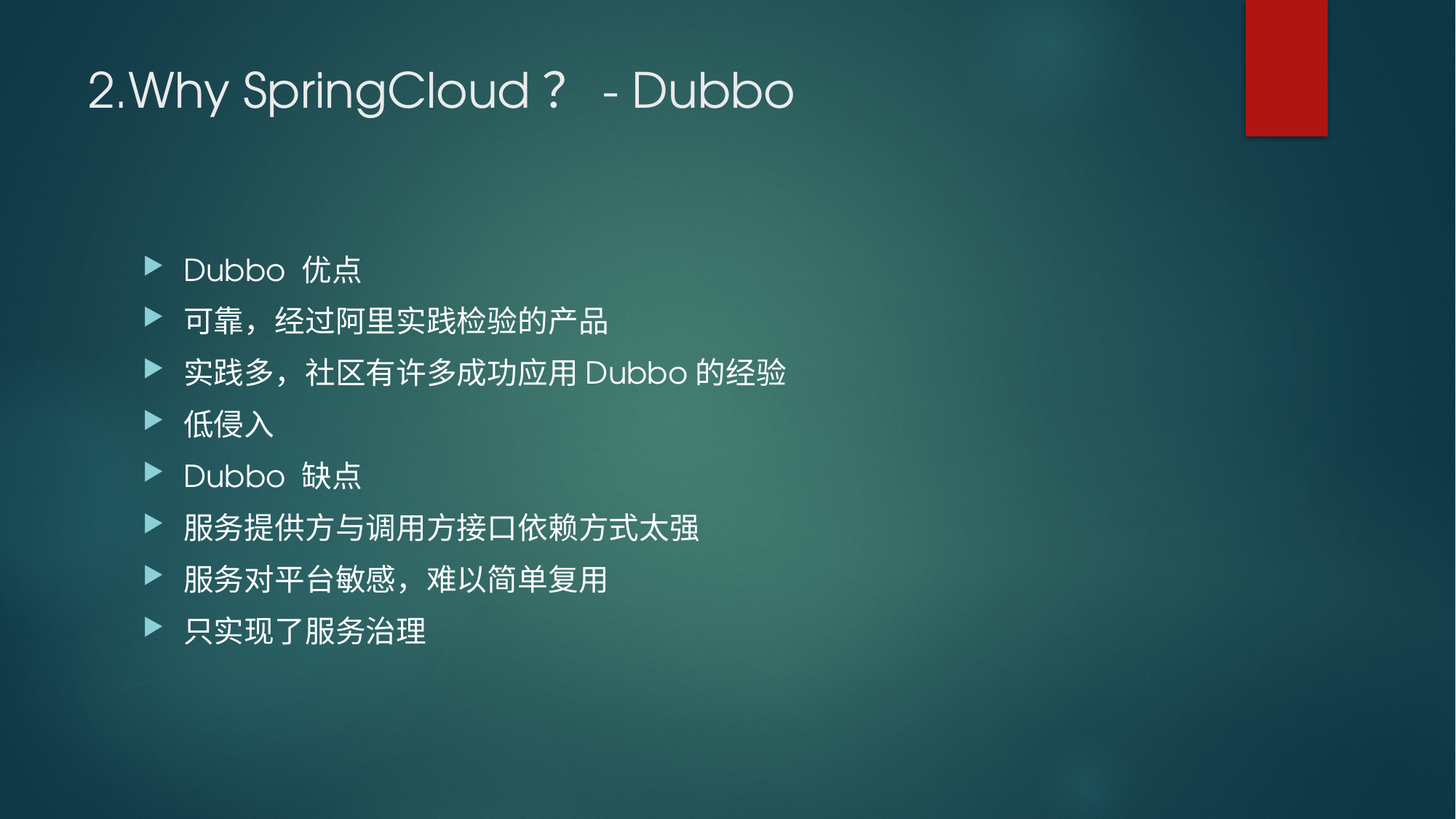

# 2.Why SpringCloud？- Dubbo
Dubbo 优点
可靠，经过阿里实践检验的产品
实践多，社区有许多成功应用Dubbo的经验
低侵入
Dubbo 缺点
服务提供方与调用方接口依赖方式太强
服务对平台敏感，难以简单复用
只实现了服务治理